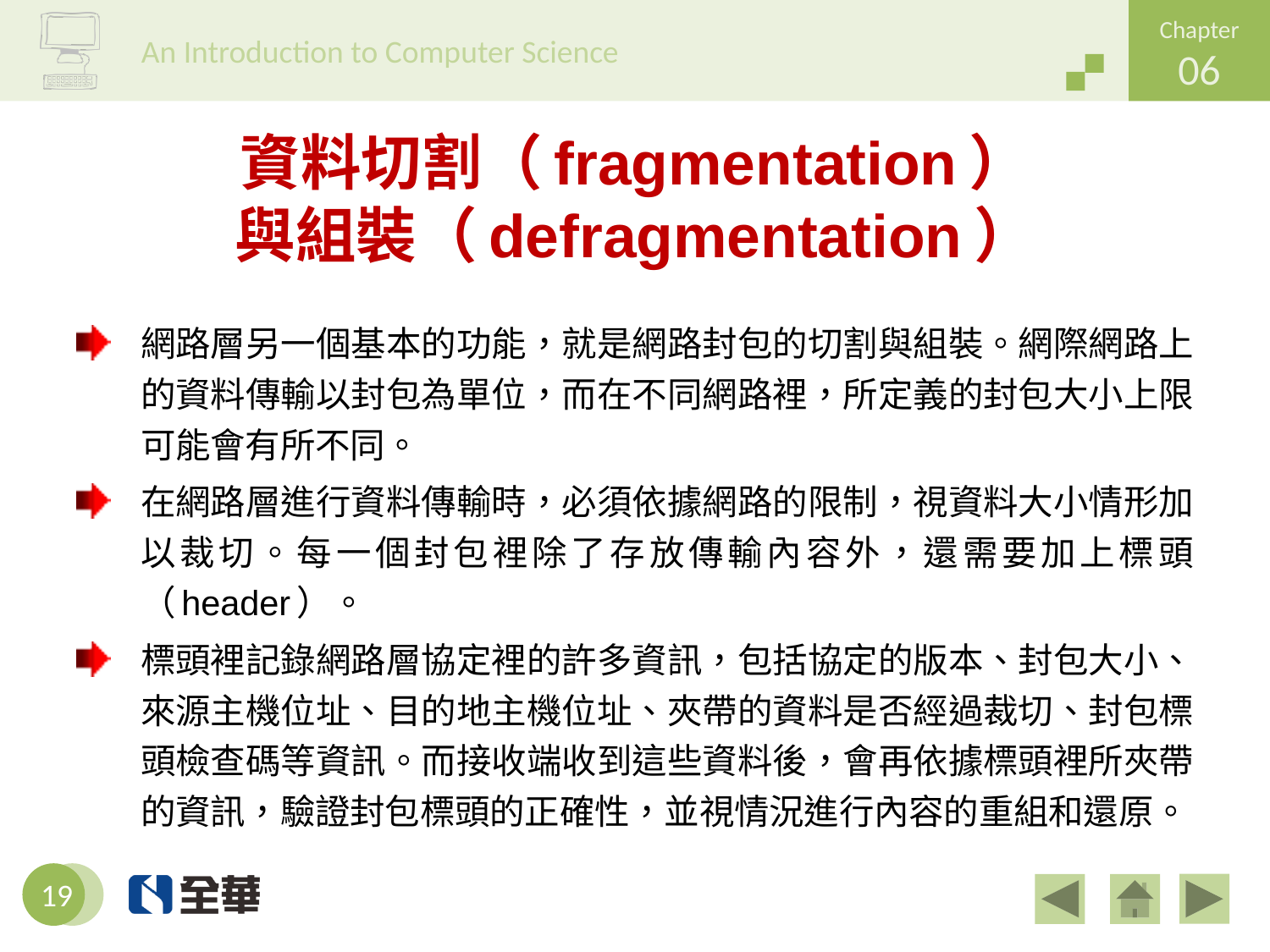

# 資料切割（fragmentation） 與組裝（defragmentation）
網路層另一個基本的功能，就是網路封包的切割與組裝。網際網路上的資料傳輸以封包為單位，而在不同網路裡，所定義的封包大小上限可能會有所不同。
在網路層進行資料傳輸時，必須依據網路的限制，視資料大小情形加以裁切。每一個封包裡除了存放傳輸內容外，還需要加上標頭（header）。
標頭裡記錄網路層協定裡的許多資訊，包括協定的版本、封包大小、來源主機位址、目的地主機位址、夾帶的資料是否經過裁切、封包標頭檢查碼等資訊。而接收端收到這些資料後，會再依據標頭裡所夾帶的資訊，驗證封包標頭的正確性，並視情況進行內容的重組和還原。